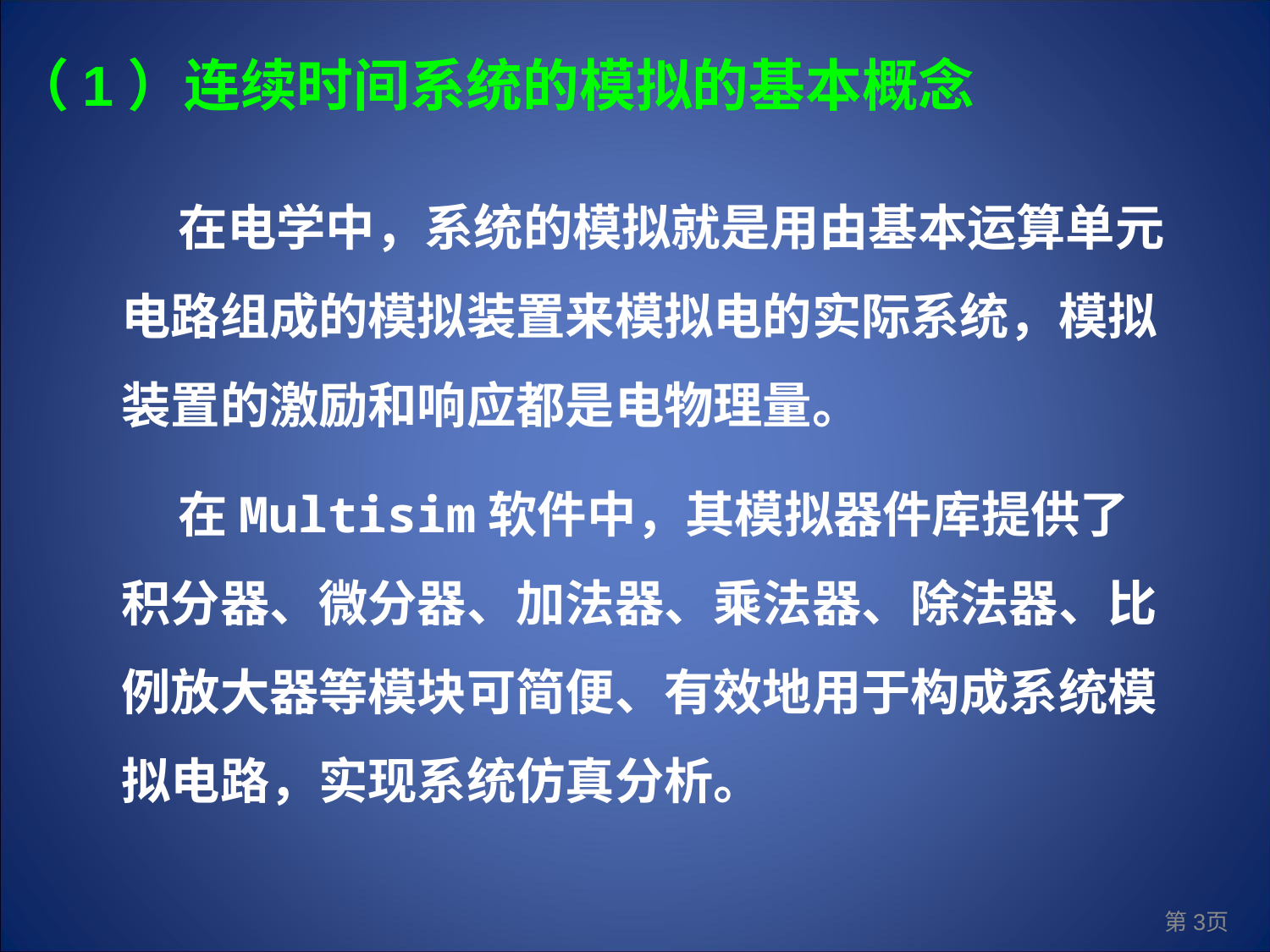

（1）连续时间系统的模拟的基本概念
    在电学中，系统的模拟就是用由基本运算单元电路组成的模拟装置来模拟电的实际系统，模拟装置的激励和响应都是电物理量。
    在Multisim软件中，其模拟器件库提供了积分器、微分器、加法器、乘法器、除法器、比例放大器等模块可简便、有效地用于构成系统模拟电路，实现系统仿真分析。